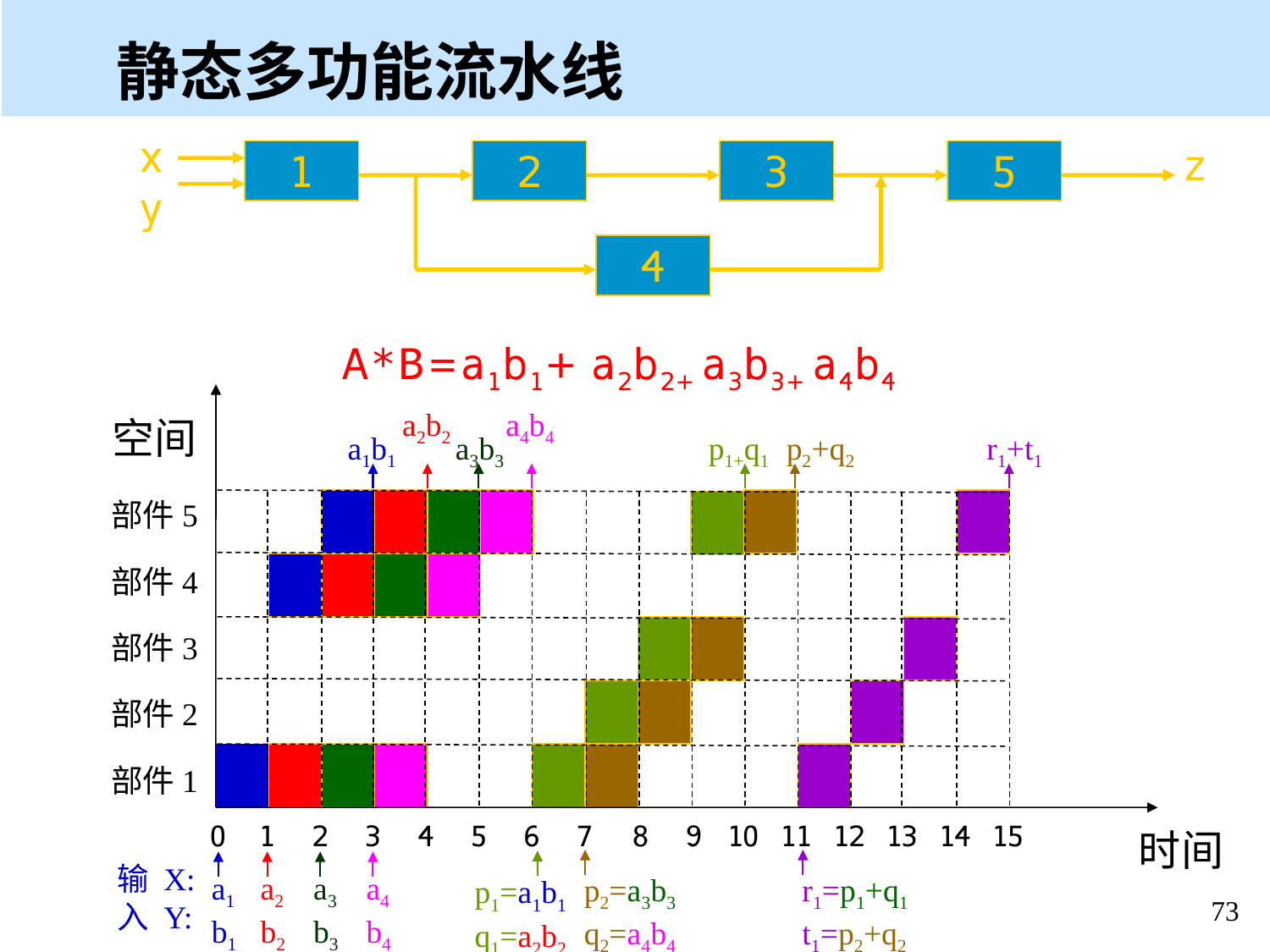

静态多功能流水线
x
z
1
2
3
5

y

4

A*B=a1b1+ a2b2+ a3b3+ a4b4

a2b2
a4b4
空间
a1b1
a3b3
p1+q1
p2+q2
r1+t1
部件5

部件4

部件3

部件2

部件1

0
1
2
3
4
5
6
7
8
9
10
11
12
13
14
15
时间
p2=a3b3
q2=a4b4
r1=p1+q1
t1=p2+q2
p1=a1b1
q1=a2b2
a1
b1
a2
b2
a3
b3
a4
b4
输 X:
入 Y: